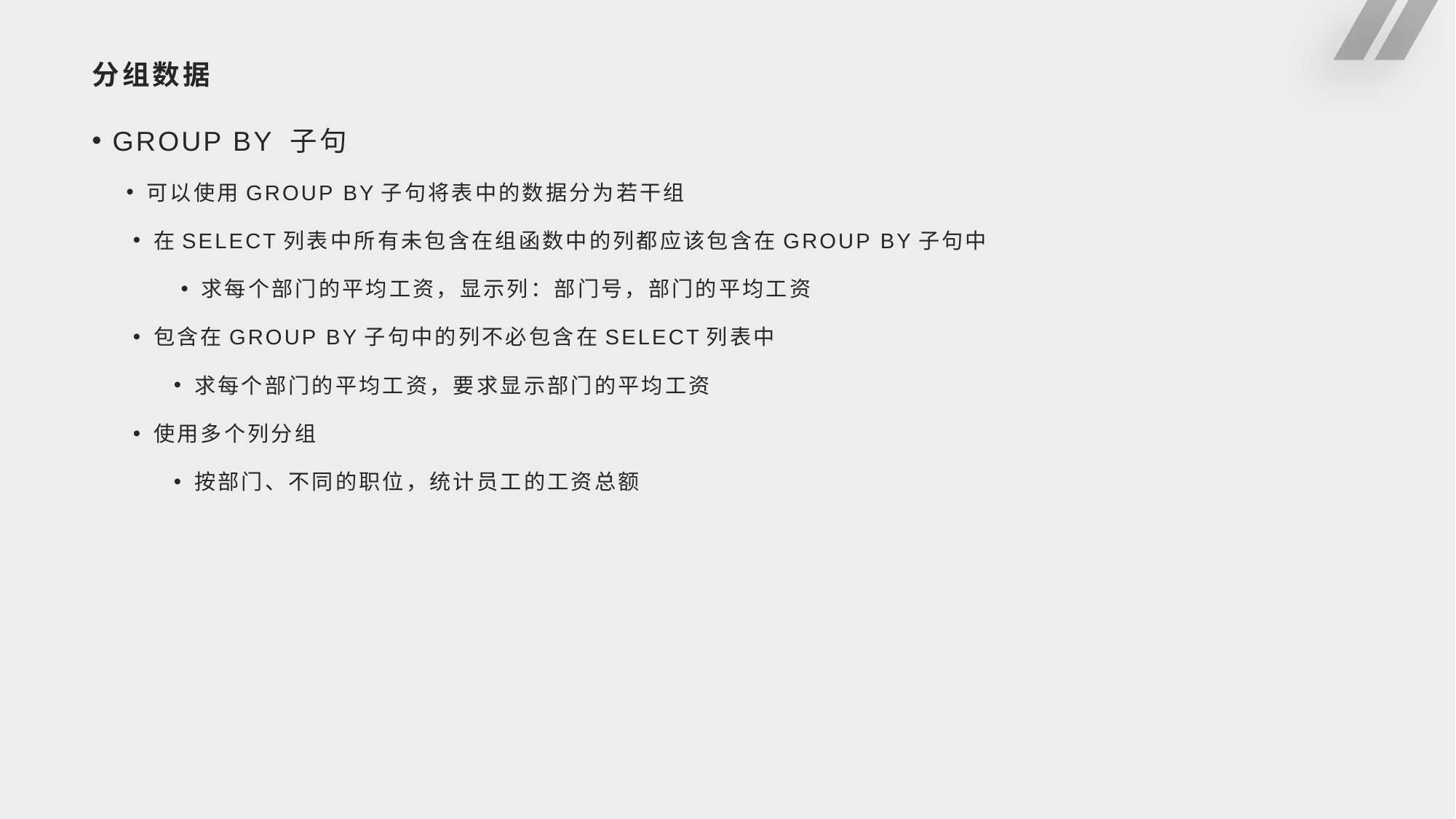

# 分组数据
GROUP BY 子句
可以使用GROUP BY子句将表中的数据分为若干组
在SELECT列表中所有未包含在组函数中的列都应该包含在GROUP BY子句中
求每个部门的平均工资，显示列：部门号，部门的平均工资
包含在GROUP BY子句中的列不必包含在SELECT列表中
求每个部门的平均工资，要求显示部门的平均工资
使用多个列分组
按部门、不同的职位，统计员工的工资总额